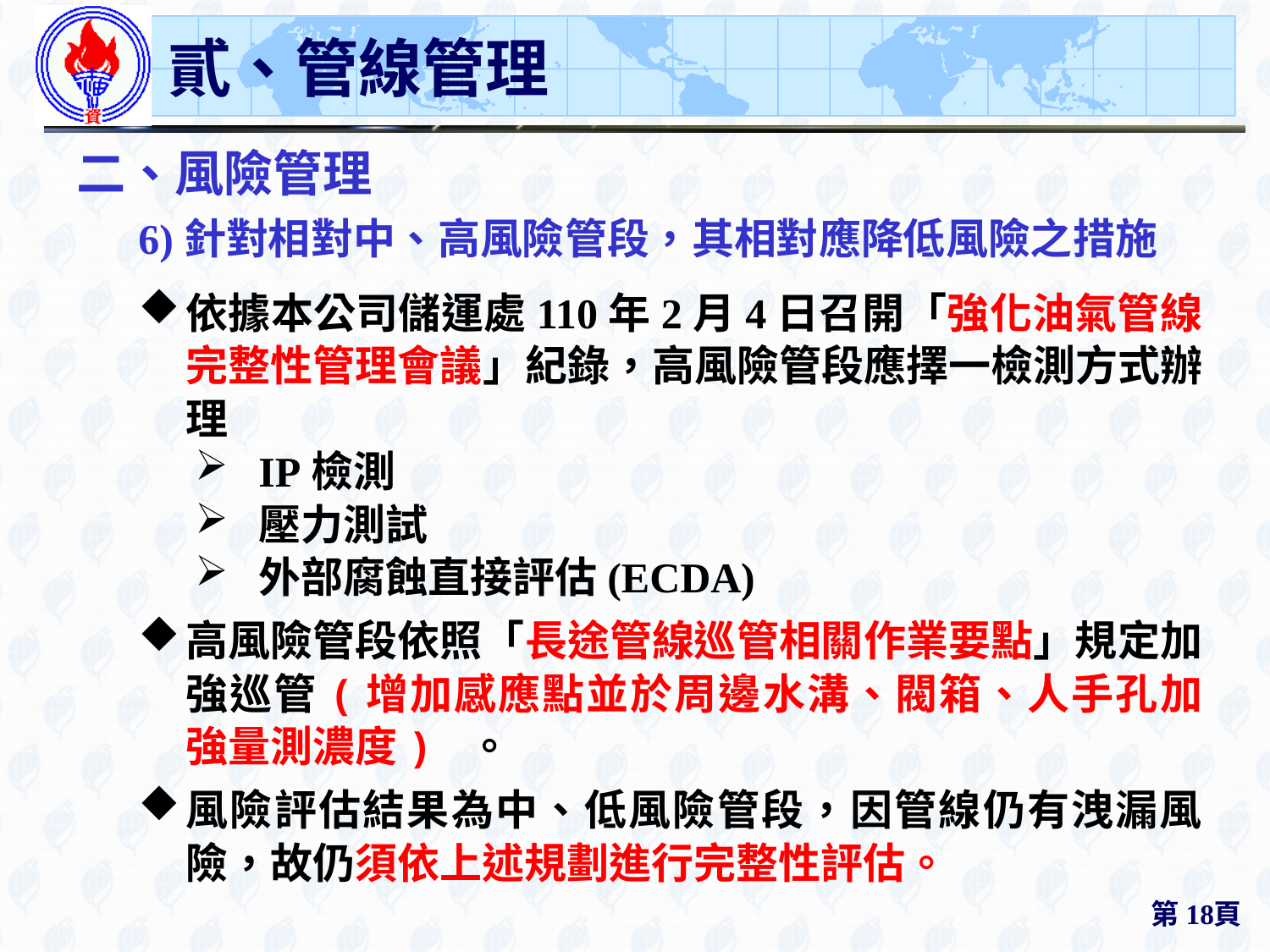

# 貳、管線管理
二、風險管理
6)針對相對中、高風險管段，其相對應降低風險之措施
依據本公司儲運處110年2月4日召開「強化油氣管線完整性管理會議」紀錄，高風險管段應擇一檢測方式辦理
IP檢測
壓力測試
外部腐蝕直接評估(ECDA)
高風險管段依照「長途管線巡管相關作業要點」規定加強巡管(增加感應點並於周邊水溝、閥箱、人手孔加強量測濃度) 。
風險評估結果為中、低風險管段，因管線仍有洩漏風險，故仍須依上述規劃進行完整性評估。
第18頁